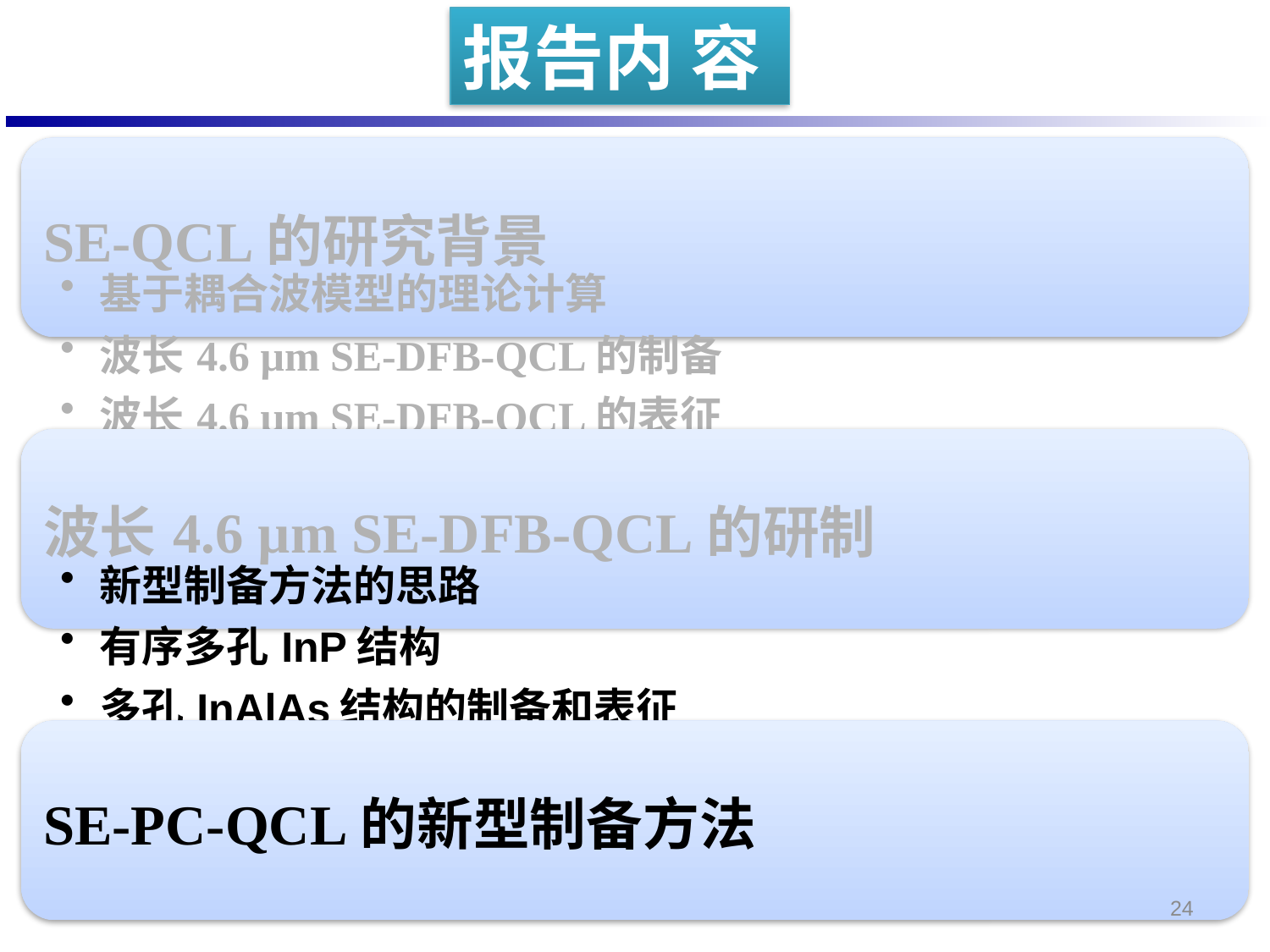

报告内 容

SE-QCL的研究背景
波长4.6 µm SE-DFB-QCL的研制
基于耦合波模型的理论计算
SE-PC-QCL的新型制备方法
波长4.6 µm SE-DFB-QCL的制备
多孔InAlAs结构的制备和表征
新型制备方法的思路
有序多孔InP结构
多孔量子级联材料
波长4.6 µm SE-DFB-QCL的表征
全息光栅制备工艺的改进
24